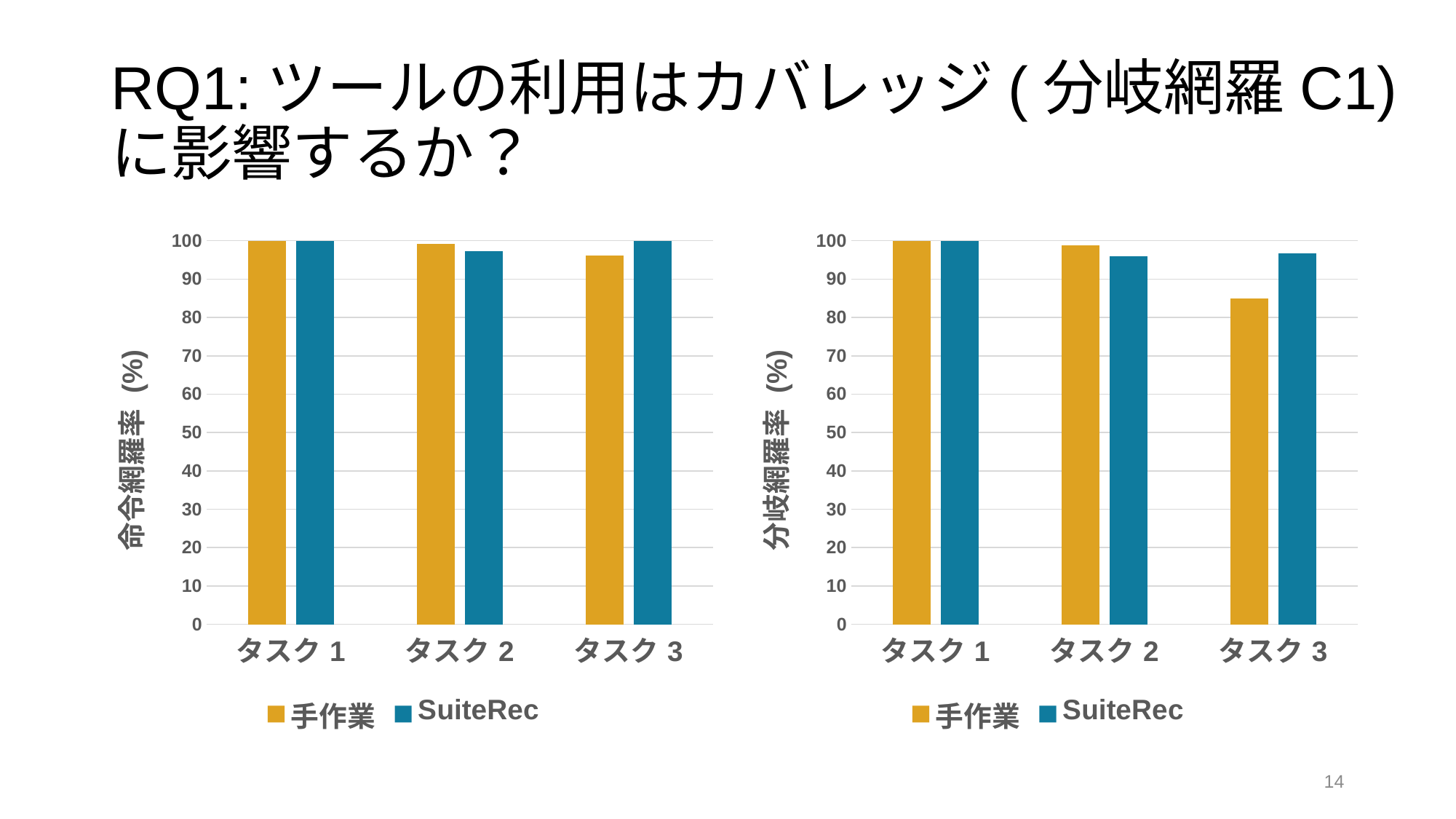

# RQ1:ツールの利用はカバレッジ(分岐網羅C1)に影響するか？

### Chart

| Category | 手作業 | SuiteRec |
|---|---|---|
| タスク1 | 100.0 | 100.0 |
| タスク2 | 99.2 | 97.3 |
| タスク3 | 96.2 | 100.0 |

### Chart

| Category | 手作業 | SuiteRec |
|---|---|---|
| タスク1 | 100.0 | 100.0 |
| タスク2 | 98.8 | 96.0 |
| タスク3 | 85.0 | 96.7 |
14